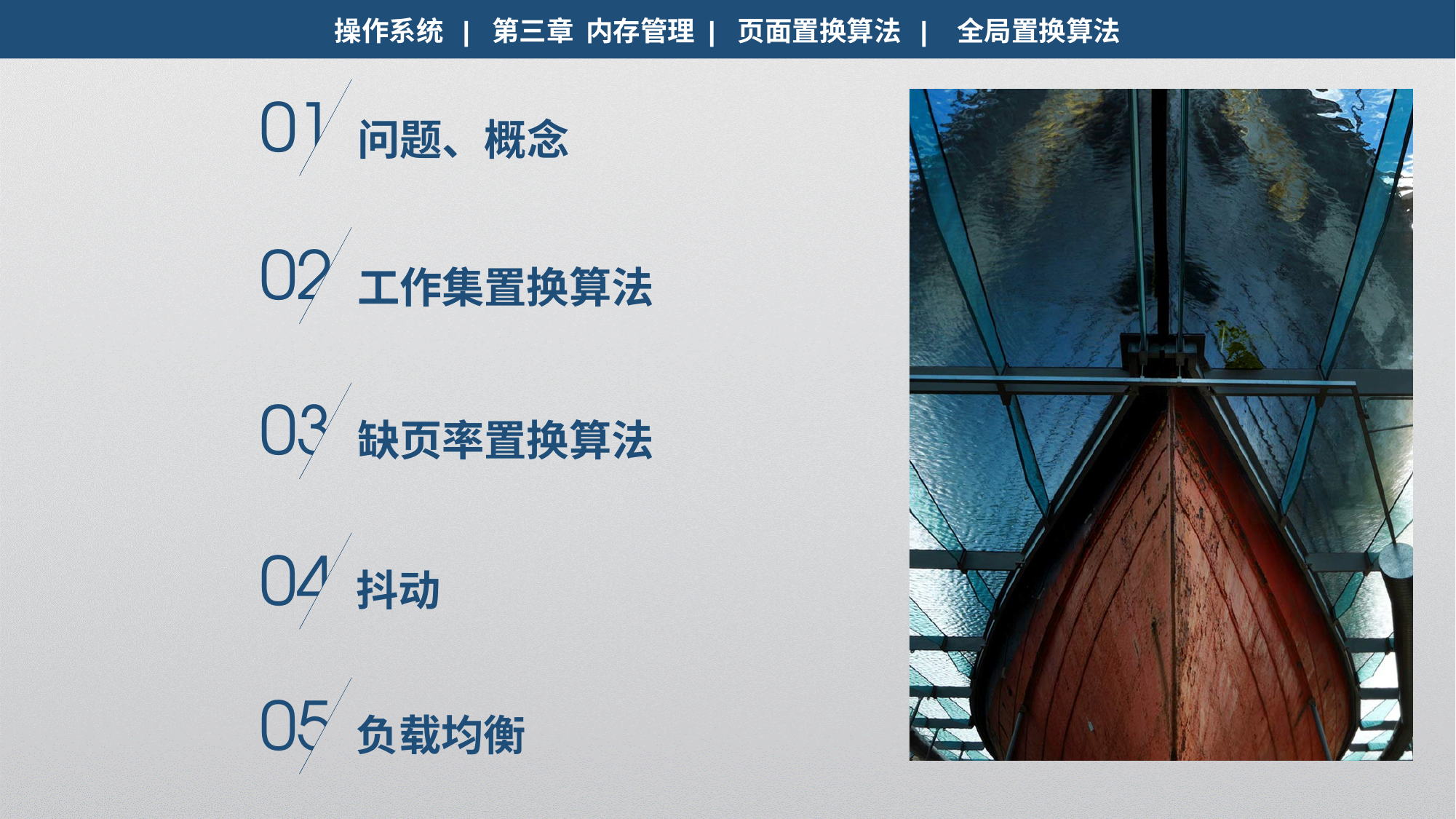

操作系统  |  第三章  内存管理 |  页面置换算法  |   全局置换算法

01
问题、概念

02
工作集置换算法

03
缺页率置换算法

04
抖动

05
负载均衡